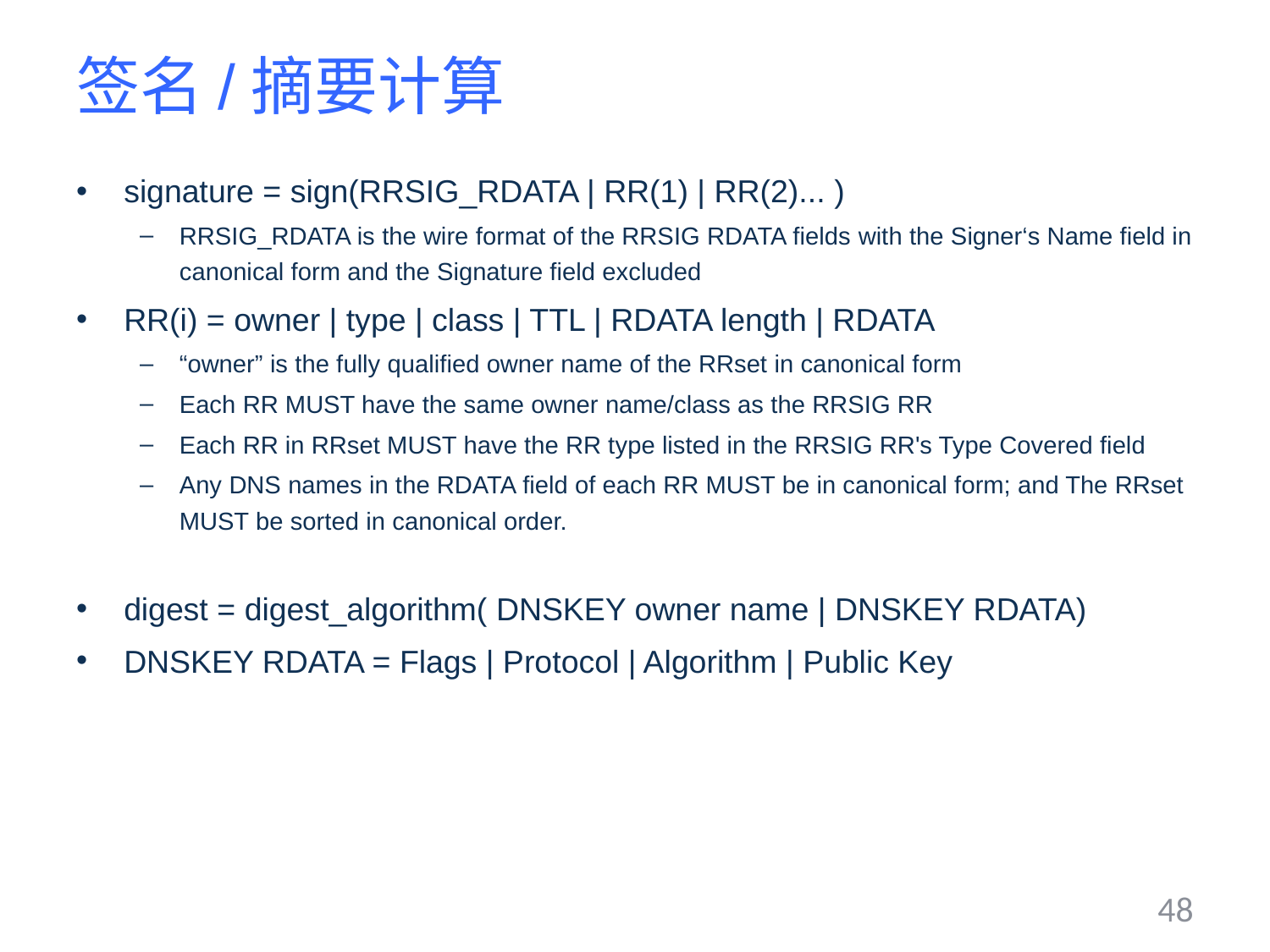

# 签名/摘要计算
signature = sign(RRSIG_RDATA | RR(1) | RR(2)... )
RRSIG_RDATA is the wire format of the RRSIG RDATA fields with the Signer‘s Name field in canonical form and the Signature field excluded
RR(i) = owner | type | class | TTL | RDATA length | RDATA
“owner” is the fully qualified owner name of the RRset in canonical form
Each RR MUST have the same owner name/class as the RRSIG RR
Each RR in RRset MUST have the RR type listed in the RRSIG RR's Type Covered field
Any DNS names in the RDATA field of each RR MUST be in canonical form; and The RRset MUST be sorted in canonical order.

digest = digest_algorithm( DNSKEY owner name | DNSKEY RDATA)
DNSKEY RDATA = Flags | Protocol | Algorithm | Public Key
48